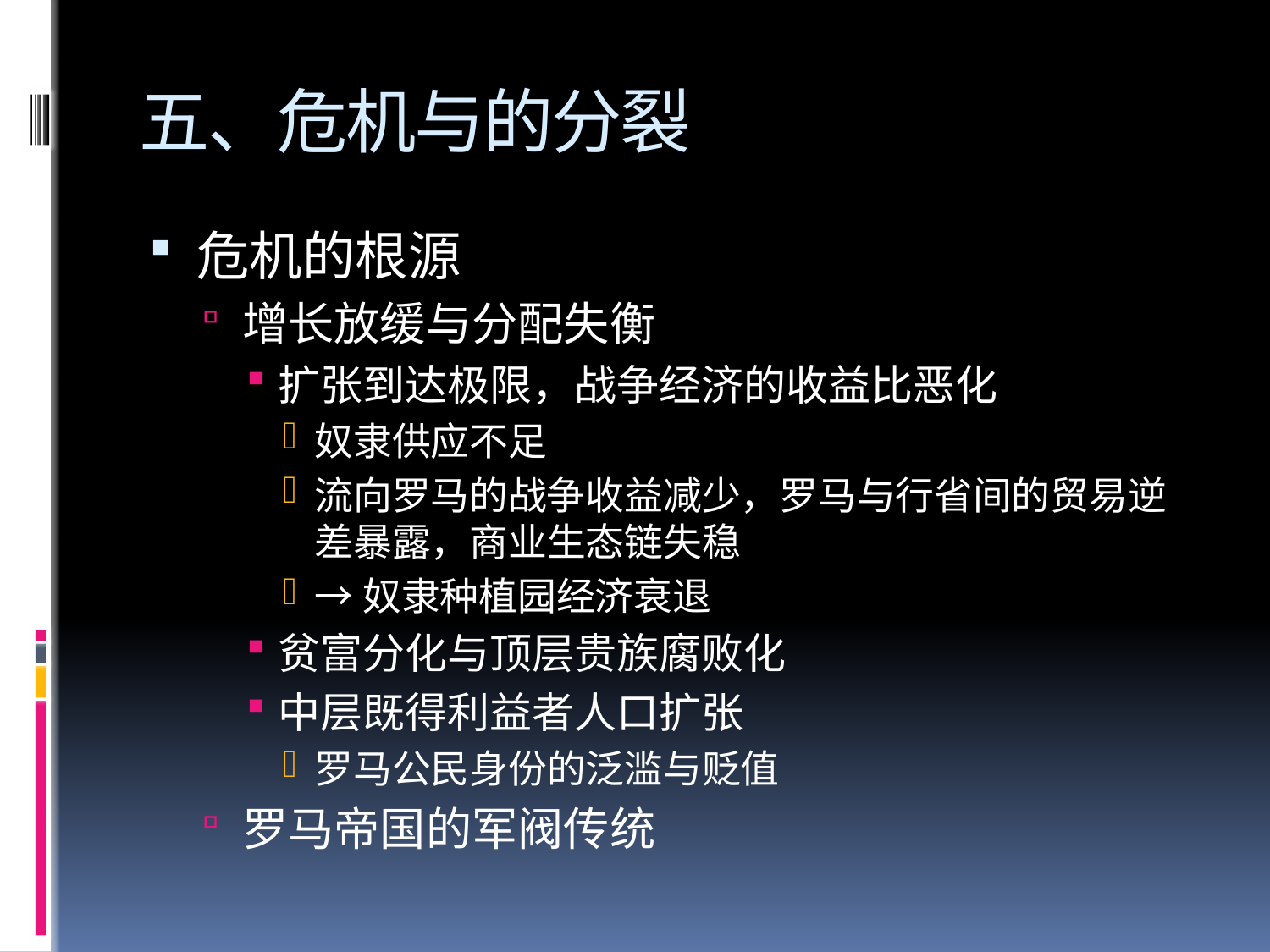

# 五、危机与的分裂
危机的根源
增长放缓与分配失衡
扩张到达极限，战争经济的收益比恶化
奴隶供应不足
流向罗马的战争收益减少，罗马与行省间的贸易逆差暴露，商业生态链失稳
→奴隶种植园经济衰退
贫富分化与顶层贵族腐败化
中层既得利益者人口扩张
罗马公民身份的泛滥与贬值
罗马帝国的军阀传统